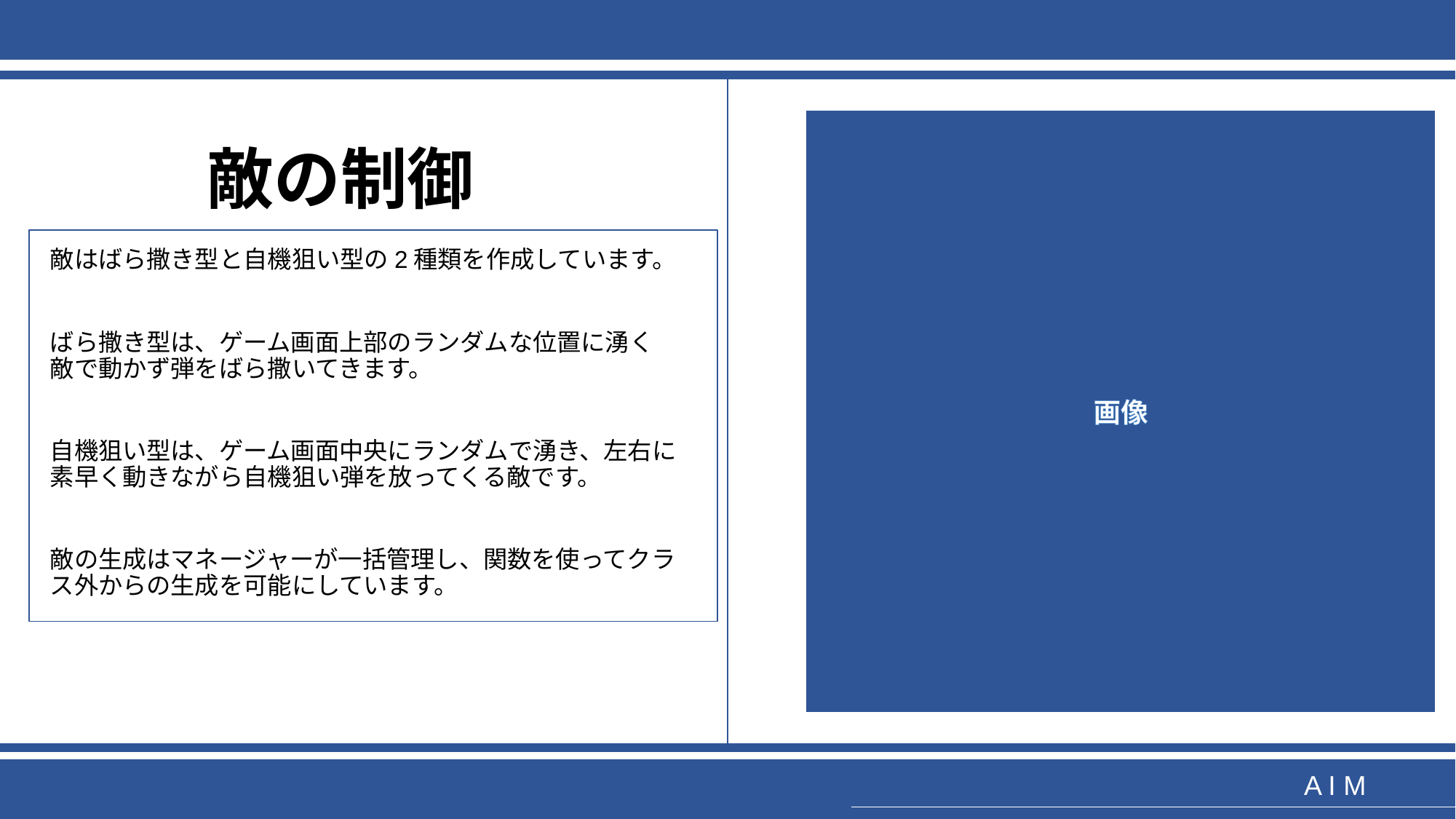

# 敵の制御
画像

敵はばら撒き型と自機狙い型の2種類を作成しています。

ばら撒き型は、ゲーム画面上部のランダムな位置に湧く敵で動かず弾をばら撒いてきます。

自機狙い型は、ゲーム画面中央にランダムで湧き、左右に素早く動きながら自機狙い弾を放ってくる敵です。

敵の生成はマネージャーが一括管理し、関数を使ってクラス外からの生成を可能にしています。

A I M